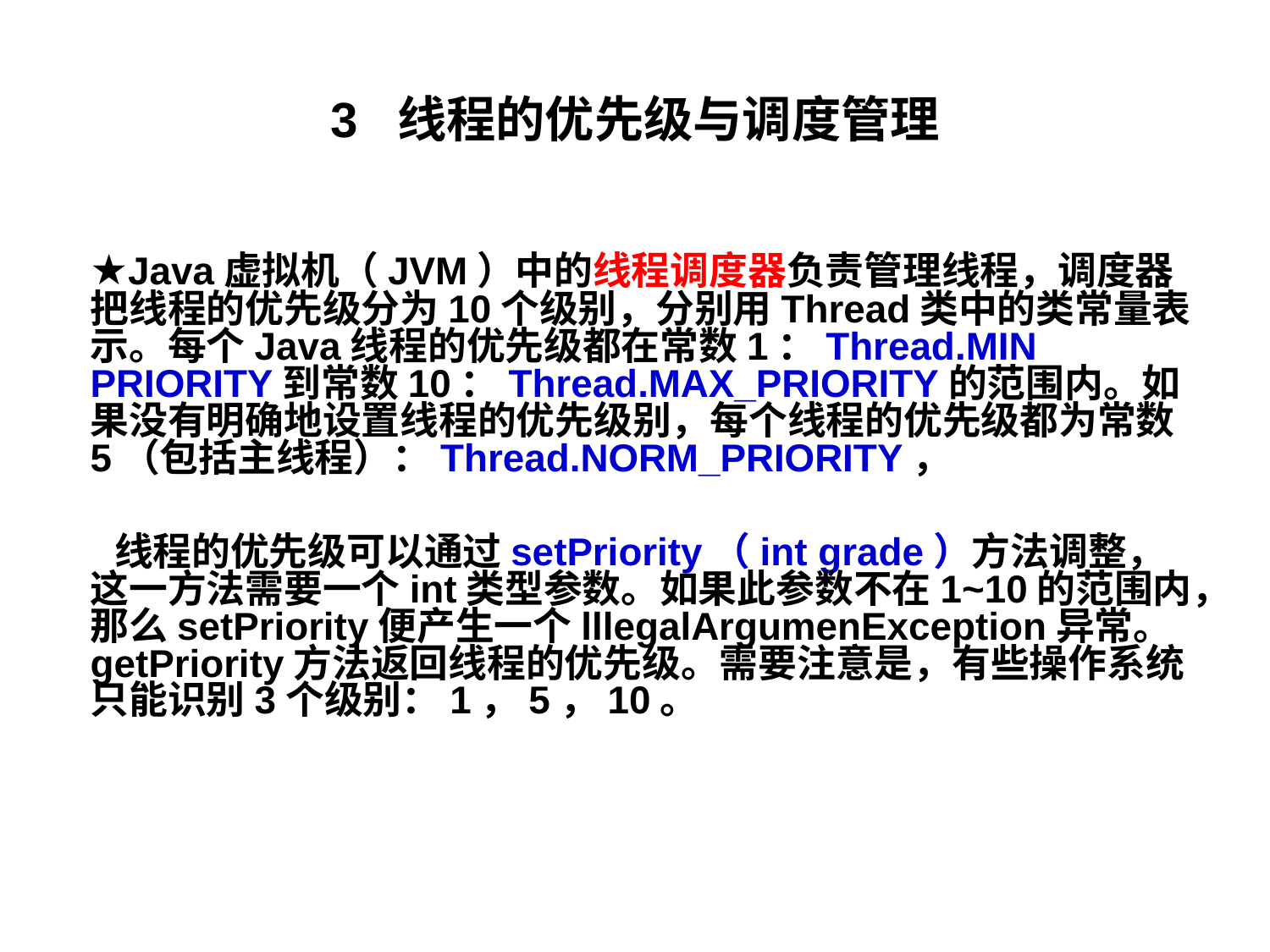

# 3  线程的优先级与调度管理
    ★Java虚拟机（JVM）中的线程调度器负责管理线程，调度器把线程的优先级分为10个级别，分别用Thread类中的类常量表示。每个Java线程的优先级都在常数1：Thread.MIN PRIORITY到常数10：Thread.MAX_PRIORITY的范围内。如果没有明确地设置线程的优先级别，每个线程的优先级都为常数5（包括主线程）：Thread.NORM_PRIORITY，

       线程的优先级可以通过setPriority（int grade）方法调整，这一方法需要一个int类型参数。如果此参数不在1~10的范围内，那么setPriority便产生一个lllegalArgumenException异常。getPriority方法返回线程的优先级。需要注意是，有些操作系统只能识别3个级别：1，5，10。